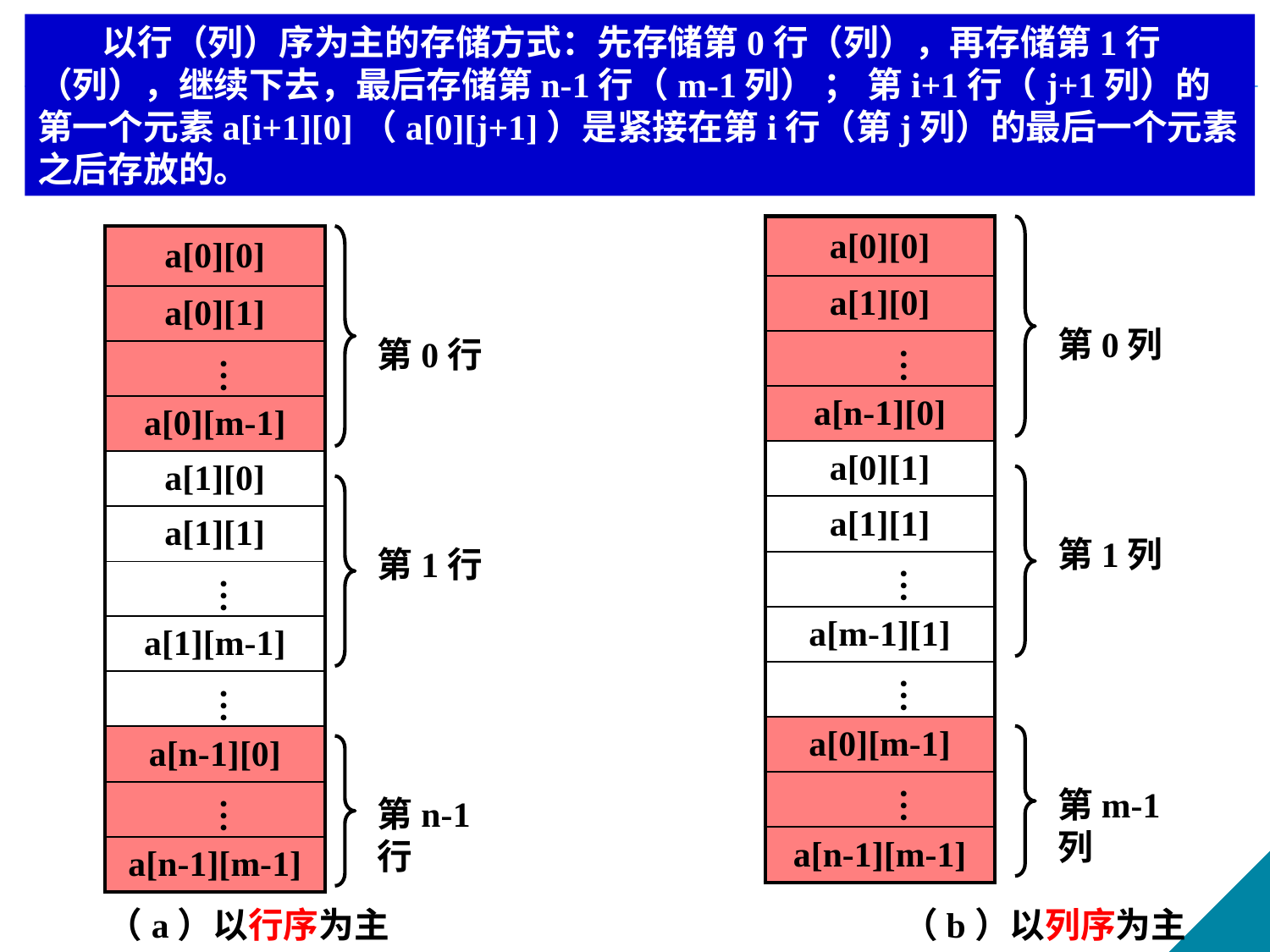

以行（列）序为主的存储方式：先存储第0行（列），再存储第1行（列），继续下去，最后存储第n-1行（m-1列） ； 第i+1行（j+1列）的第一个元素a[i+1][0]（a[0][j+1]）是紧接在第i行（第j列）的最后一个元素之后存放的。
| a[0][0] |
| --- |
| a[1][0] |
|  |
| a[n-1][0] |
| a[0][1] |
| a[1][1] |
|  |
| a[m-1][1] |
|  |
| a[0][m-1] |
|  |
| a[n-1][m-1] |

| a[0][0] |
| --- |
| a[0][1] |
|  |
| a[0][m-1] |
| a[1][0] |
| a[1][1] |
|  |
| a[1][m-1] |
|  |
| a[n-1][0] |
|  |
| a[n-1][m-1] |

第0列
第0行
…
…
…
…
…
…
…
…

第1列
第1行

第m-1列
第n-1行
（a）以行序为主
（b）以列序为主